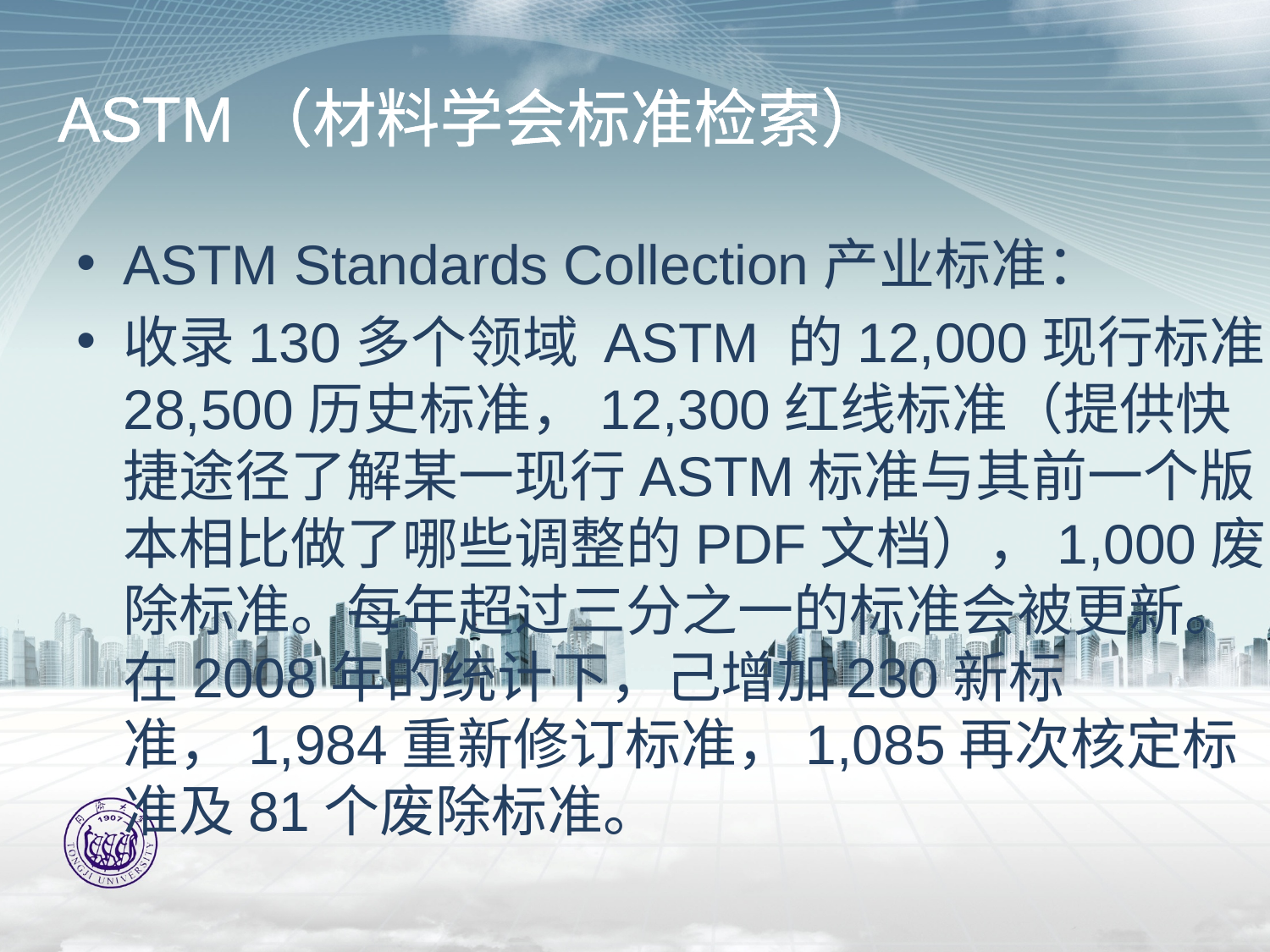

# ASTM（材料学会标准检索）
ASTM Standards Collection产业标准：
收录130多个领域 ASTM 的12,000现行标准，28,500历史标准，12,300红线标准（提供快捷途径了解某一现行ASTM标准与其前一个版本相比做了哪些调整的PDF文档），1,000废除标准。每年超过三分之一的标准会被更新。在2008年的统计下，己增加230新标准，1,984重新修订标准，1,085再次核定标准及81个废除标准。